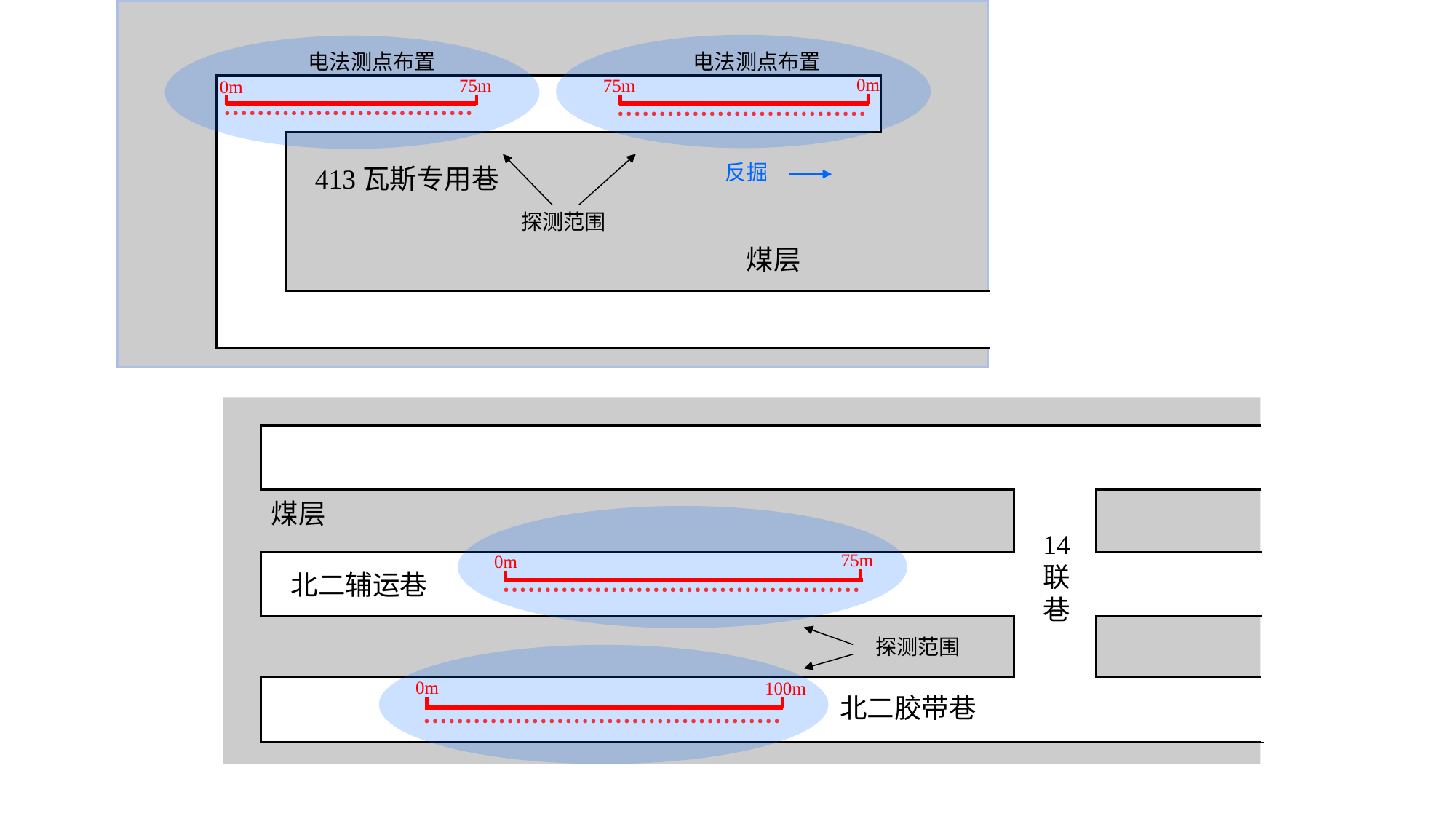

0m
75m
75m
0m
电法测点布置
电法测点布置

反掘
413瓦斯专用巷
探测范围
煤层

煤层

14联巷
75m
0m
北二辅运巷
探测范围

0m
100m
北二胶带巷